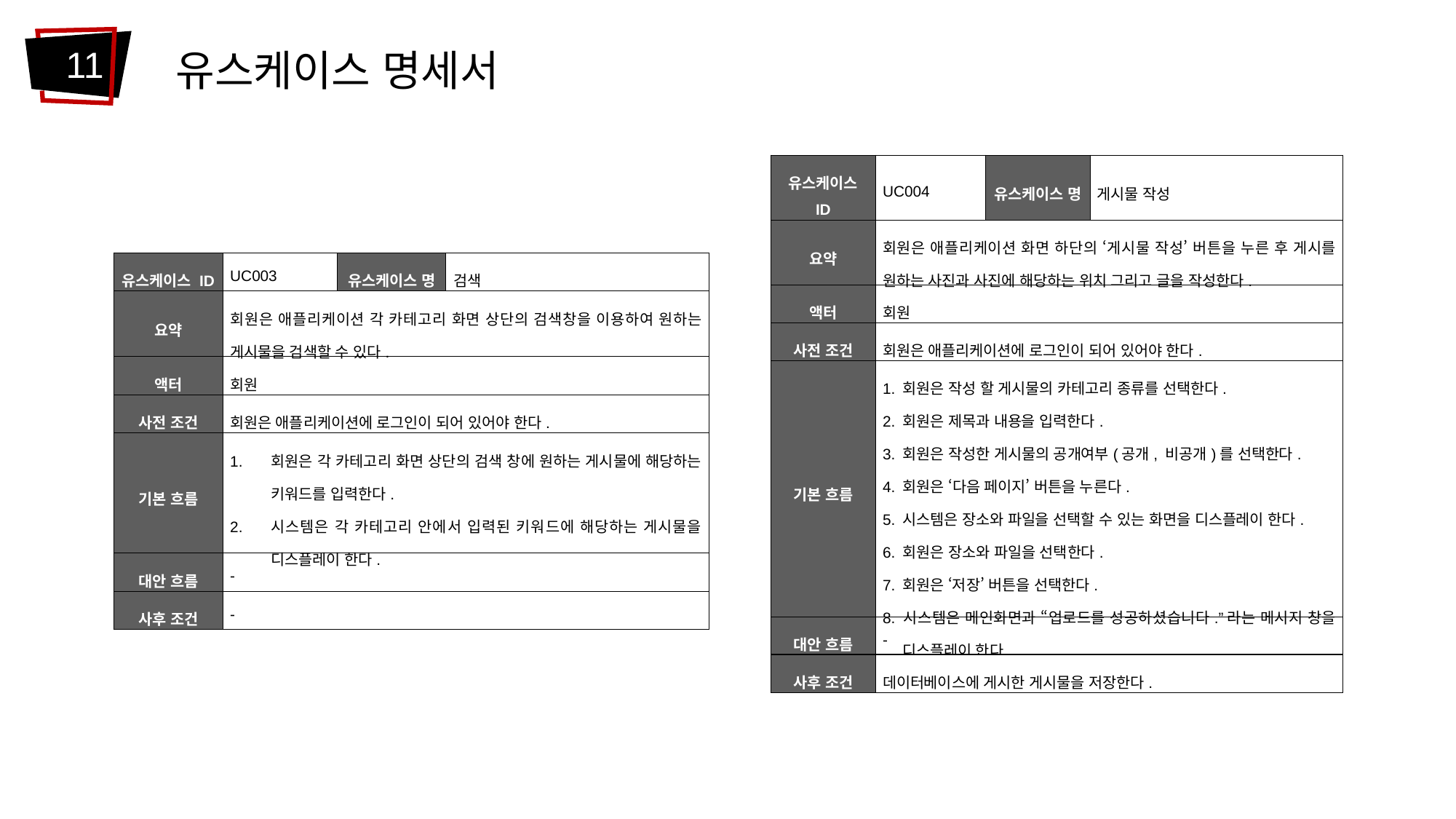

11
유스케이스 명세서
| 유스케이스 ID | UC004 | 유스케이스 명 | 게시물 작성 |
| --- | --- | --- | --- |
| 요약 | 회원은 애플리케이션 화면 하단의 ‘게시물 작성’ 버튼을 누른 후 게시를 원하는 사진과 사진에 해당하는 위치 그리고 글을 작성한다. |  |  |
| 액터 | 회원 |  |  |
| 사전 조건 | 회원은 애플리케이션에 로그인이 되어 있어야 한다. |  |  |
| 기본 흐름 | 1. 회원은 작성 할 게시물의 카테고리 종류를 선택한다. 2. 회원은 제목과 내용을 입력한다. 3. 회원은 작성한 게시물의 공개여부(공개, 비공개)를 선택한다. 4. 회원은 ‘다음 페이지’ 버튼을 누른다. 5. 시스템은 장소와 파일을 선택할 수 있는 화면을 디스플레이 한다. 6. 회원은 장소와 파일을 선택한다. 7. 회원은 ‘저장’ 버튼을 선택한다. 8. 시스템은 메인화면과 “업로드를 성공하셨습니다.”라는 메시지 창을 디스플레이 한다. |  |  |
| 대안 흐름 | - |  |  |
| 사후 조건 | 데이터베이스에 게시한 게시물을 저장한다. |  |  |
| 유스케이스 ID | UC003 | 유스케이스 명 | 검색 |
| --- | --- | --- | --- |
| 요약 | 회원은 애플리케이션 각 카테고리 화면 상단의 검색창을 이용하여 원하는 게시물을 검색할 수 있다. |  |  |
| 액터 | 회원 |  |  |
| 사전 조건 | 회원은 애플리케이션에 로그인이 되어 있어야 한다. |  |  |
| 기본 흐름 | 회원은 각 카테고리 화면 상단의 검색 창에 원하는 게시물에 해당하는 키워드를 입력한다. 시스템은 각 카테고리 안에서 입력된 키워드에 해당하는 게시물을 디스플레이 한다. |  |  |
| 대안 흐름 | - |  |  |
| 사후 조건 | - |  |  |